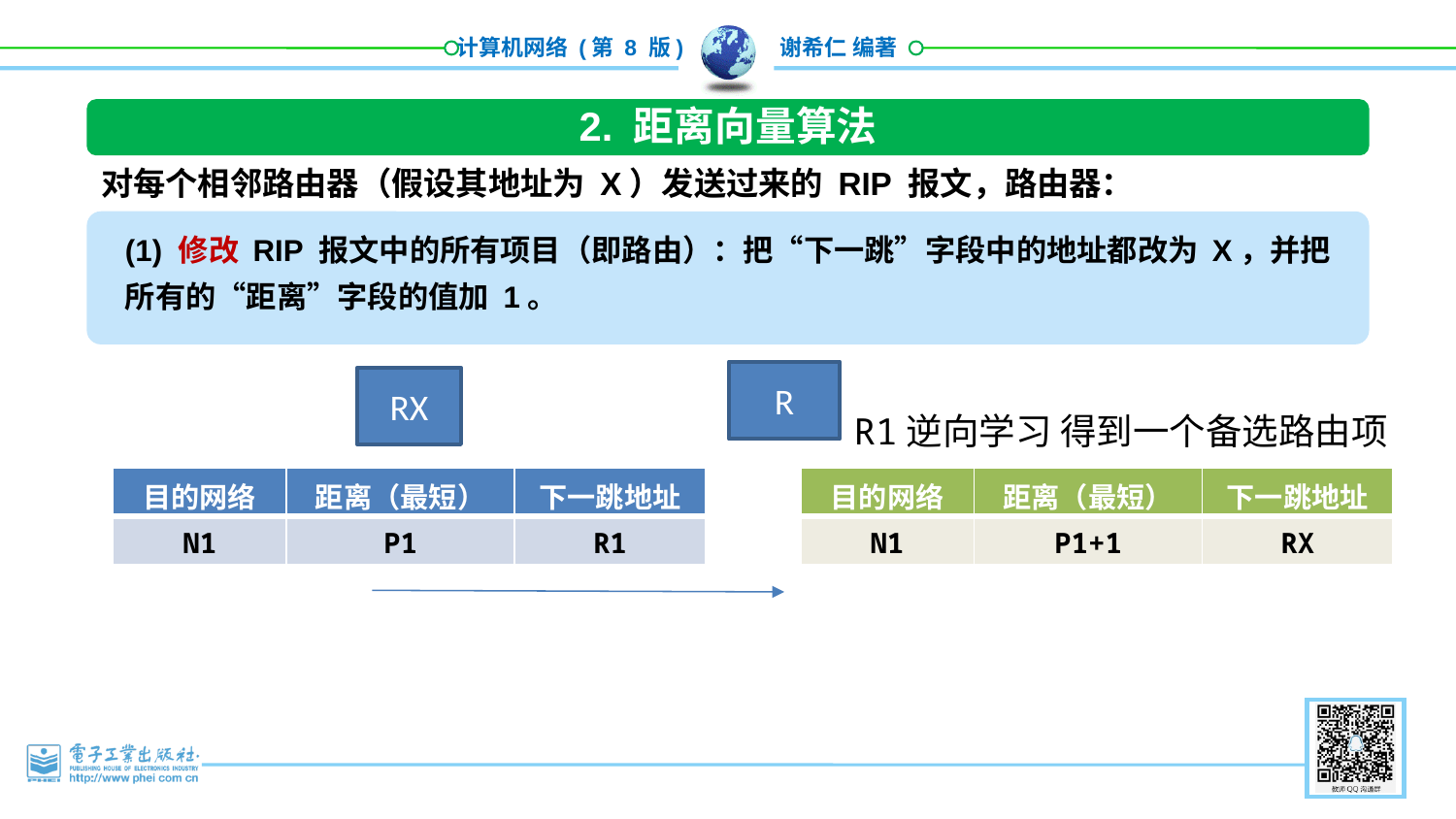

2. 距离向量算法

对每个相邻路由器（假设其地址为 X）发送过来的 RIP 报文，路由器：

(1) 修改 RIP 报文中的所有项目（即路由）：把“下一跳”字段中的地址都改为 X，并把所有的“距离”字段的值加 1。

R
RX
R1逆向学习 得到一个备选路由项
| 目的网络 | 距离（最短） | 下一跳地址 |
| --- | --- | --- |
| N1 | P1 | R1 |
| 目的网络 | 距离（最短） | 下一跳地址 |
| --- | --- | --- |
| N1 | P1+1 | RX |